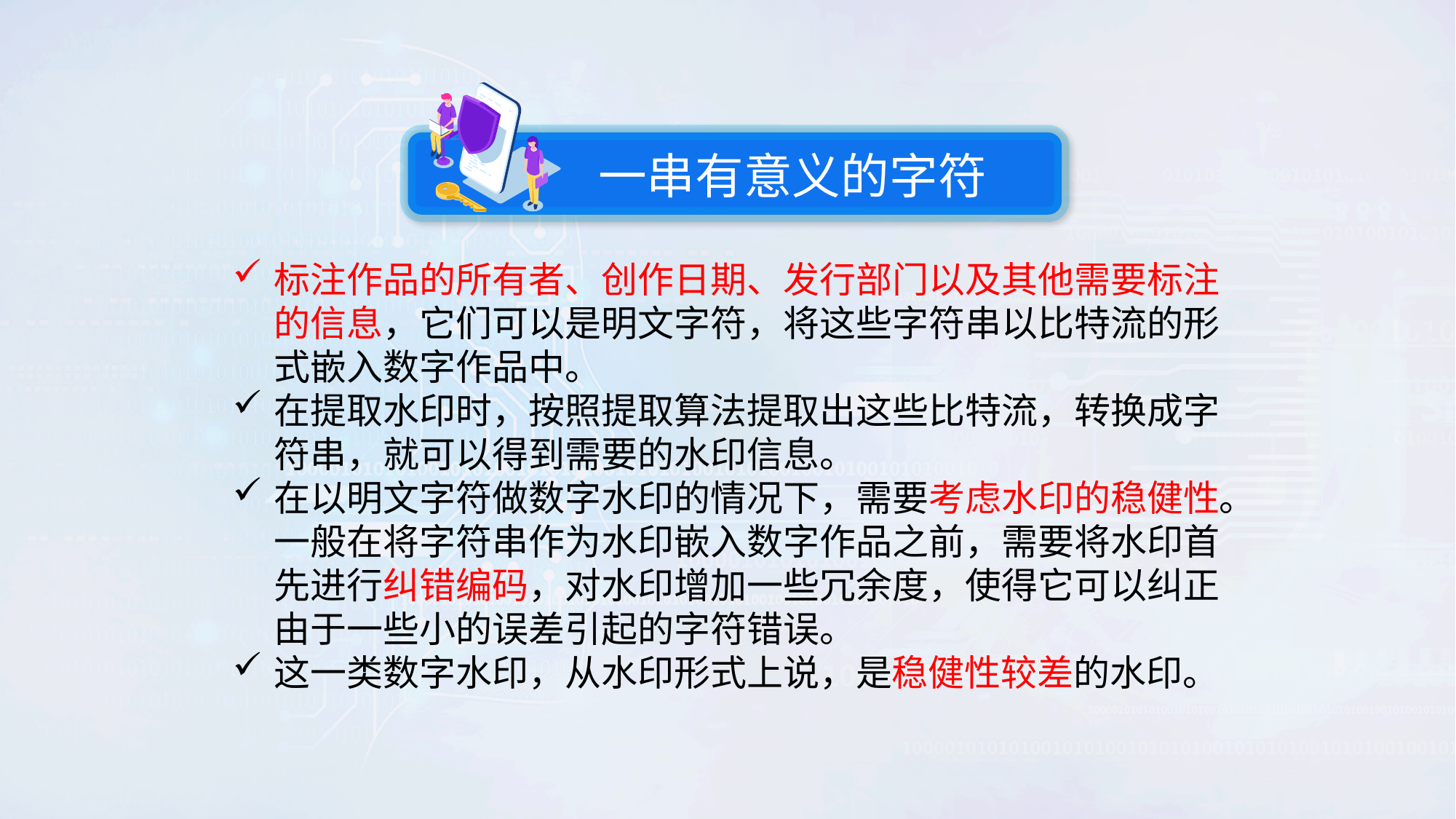

一串有意义的字符
标注作品的所有者、创作日期、发行部门以及其他需要标注的信息，它们可以是明文字符，将这些字符串以比特流的形式嵌入数字作品中。
在提取水印时，按照提取算法提取出这些比特流，转换成字符串，就可以得到需要的水印信息。
在以明文字符做数字水印的情况下，需要考虑水印的稳健性。一般在将字符串作为水印嵌入数字作品之前，需要将水印首先进行纠错编码，对水印增加一些冗余度，使得它可以纠正由于一些小的误差引起的字符错误。
这一类数字水印，从水印形式上说，是稳健性较差的水印。